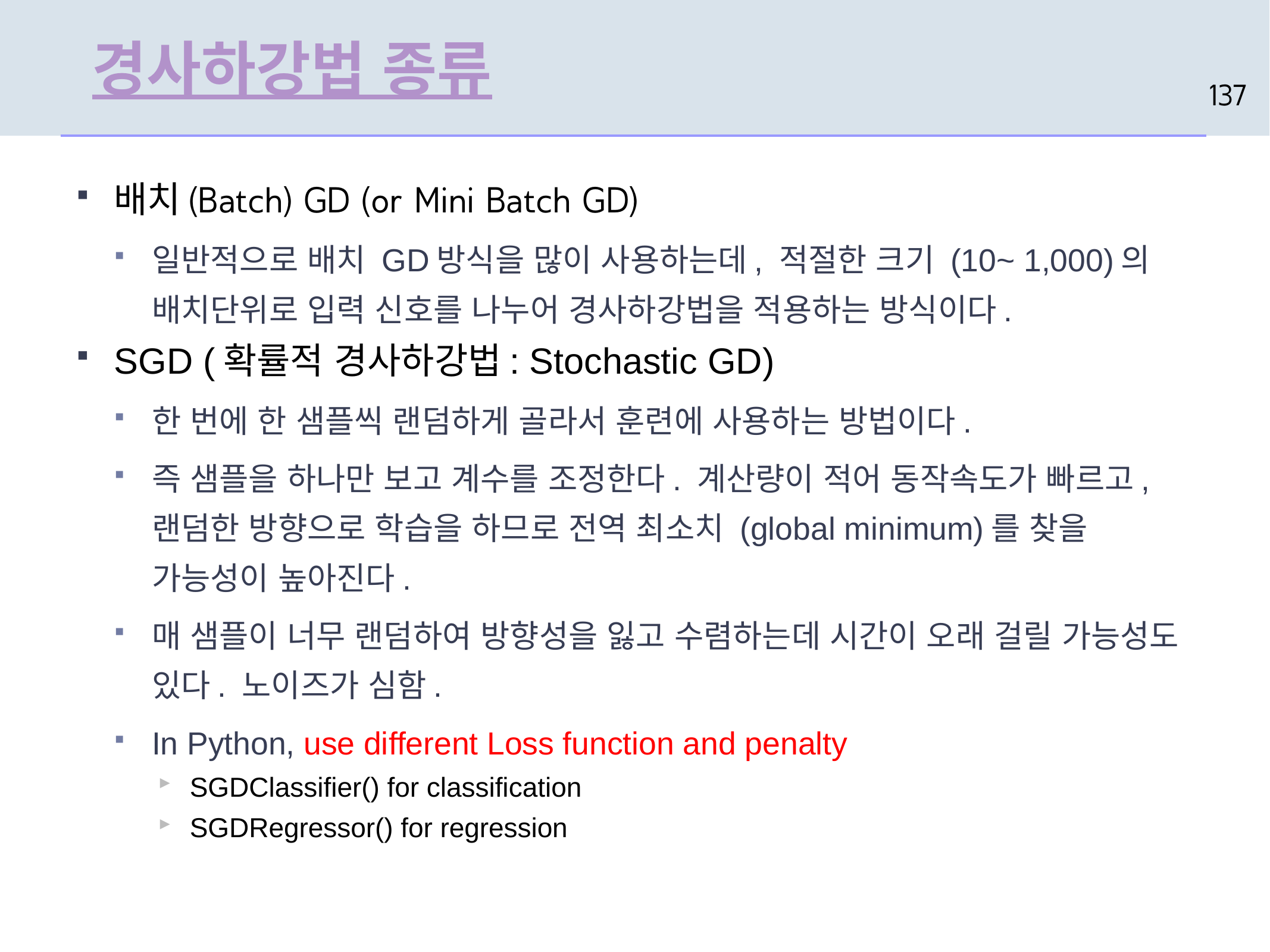

# 경사하강법 종류
137
배치(Batch) GD (or Mini Batch GD)
일반적으로 배치 GD방식을 많이 사용하는데, 적절한 크기 (10~ 1,000)의 배치단위로 입력 신호를 나누어 경사하강법을 적용하는 방식이다.
SGD (확률적 경사하강법: Stochastic GD)
한 번에 한 샘플씩 랜덤하게 골라서 훈련에 사용하는 방법이다.
즉 샘플을 하나만 보고 계수를 조정한다. 계산량이 적어 동작속도가 빠르고, 랜덤한 방향으로 학습을 하므로 전역 최소치 (global minimum)를 찾을 가능성이 높아진다.
매 샘플이 너무 랜덤하여 방향성을 잃고 수렴하는데 시간이 오래 걸릴 가능성도 있다. 노이즈가 심함.
In Python, use different Loss function and penalty
SGDClassifier() for classification
SGDRegressor() for regression